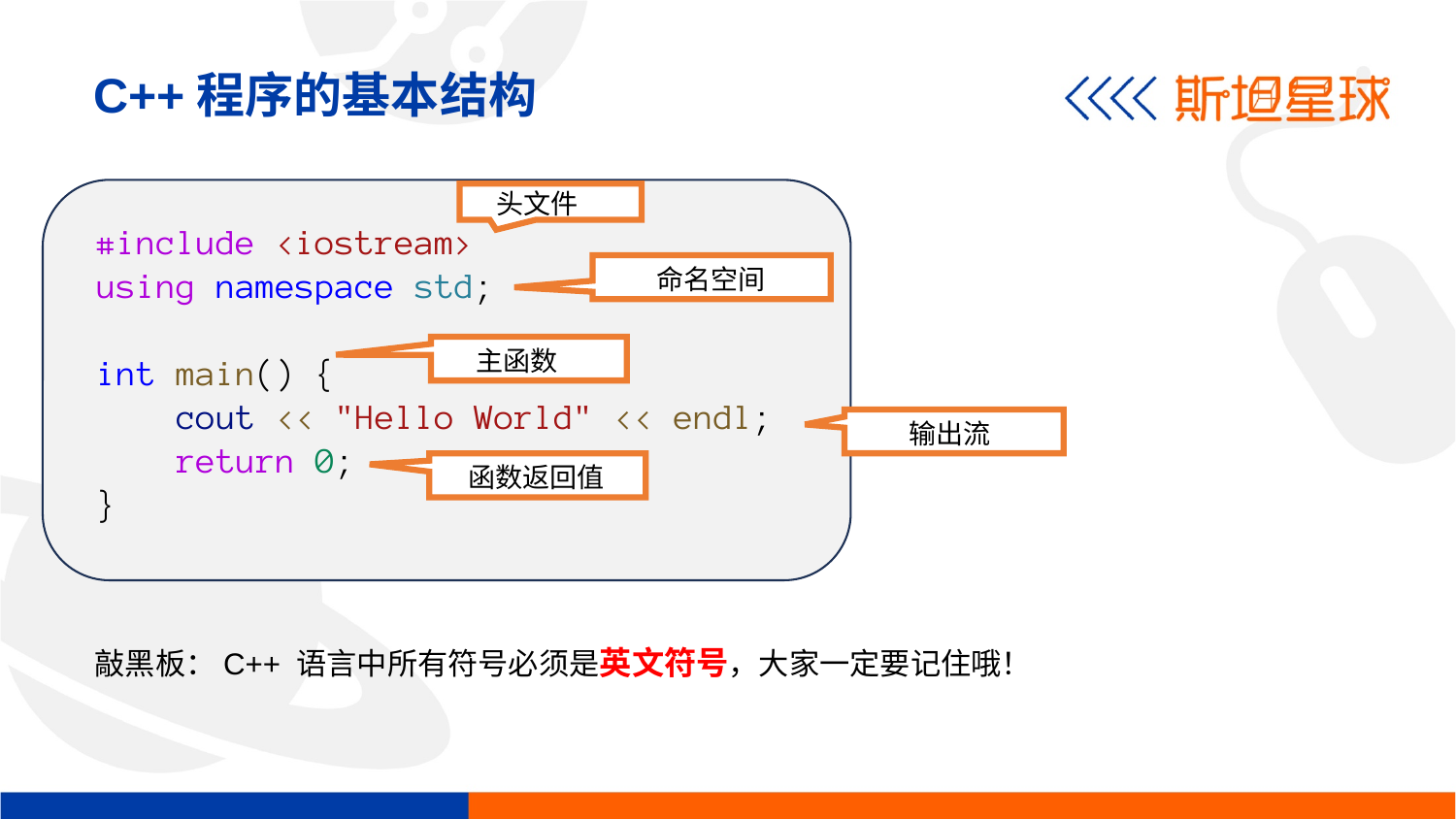

C++程序的基本结构

      头文件

#include <iostream>
using namespace std;
int main() {
    cout << "Hello World" << endl;
    return 0;
}

    命名空间

    主函数
     输出流

   函数返回值

敲黑板：C++ 语言中所有符号必须是英文符号，大家一定要记住哦！